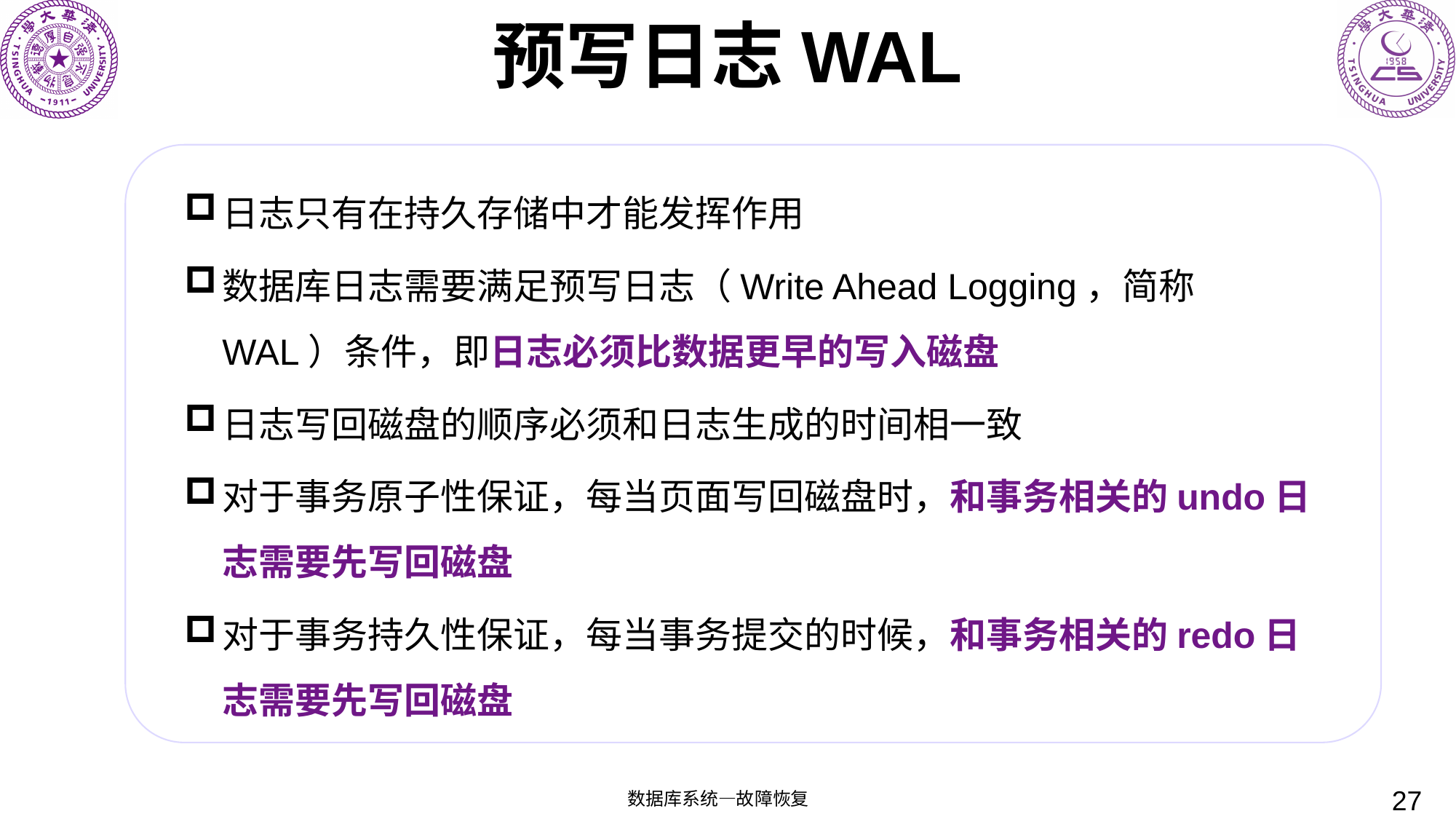

# 预写日志WAL

日志只有在持久存储中才能发挥作用
数据库日志需要满足预写日志（Write Ahead Logging，简称WAL）条件，即日志必须比数据更早的写入磁盘
日志写回磁盘的顺序必须和日志生成的时间相一致
对于事务原子性保证，每当页面写回磁盘时，和事务相关的undo日志需要先写回磁盘
对于事务持久性保证，每当事务提交的时候，和事务相关的redo日志需要先写回磁盘
27
数据库系统—故障恢复